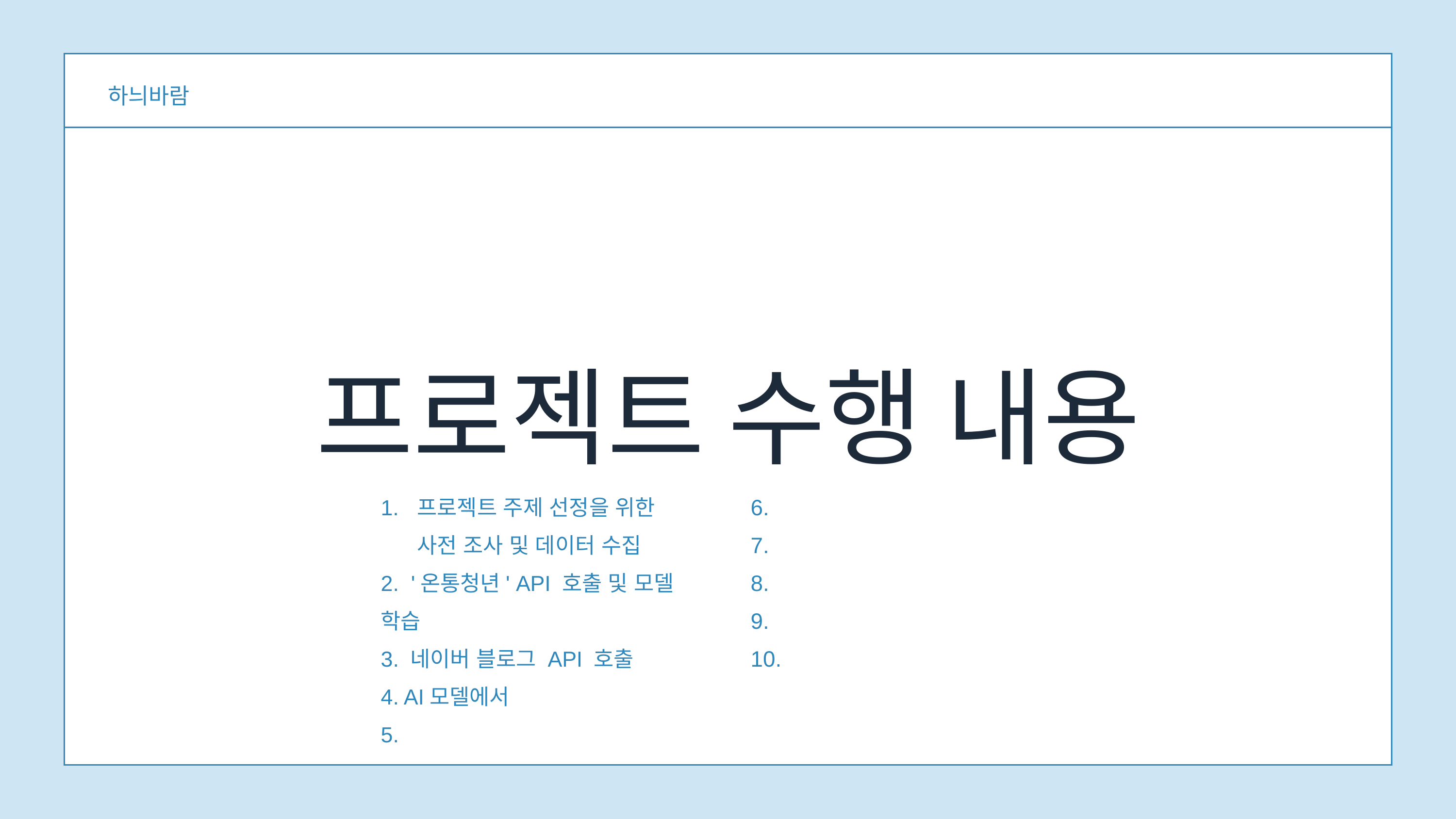

하늬바람

프로젝트 수행 내용
프로젝트 주제 선정을 위한 사전 조사 및 데이터 수집
2.  '온통청년' API 호출 및 모델 학습
3. 네이버 블로그 API 호출
4. AI모델에서
5.
6.
7.
8.
9.
10.